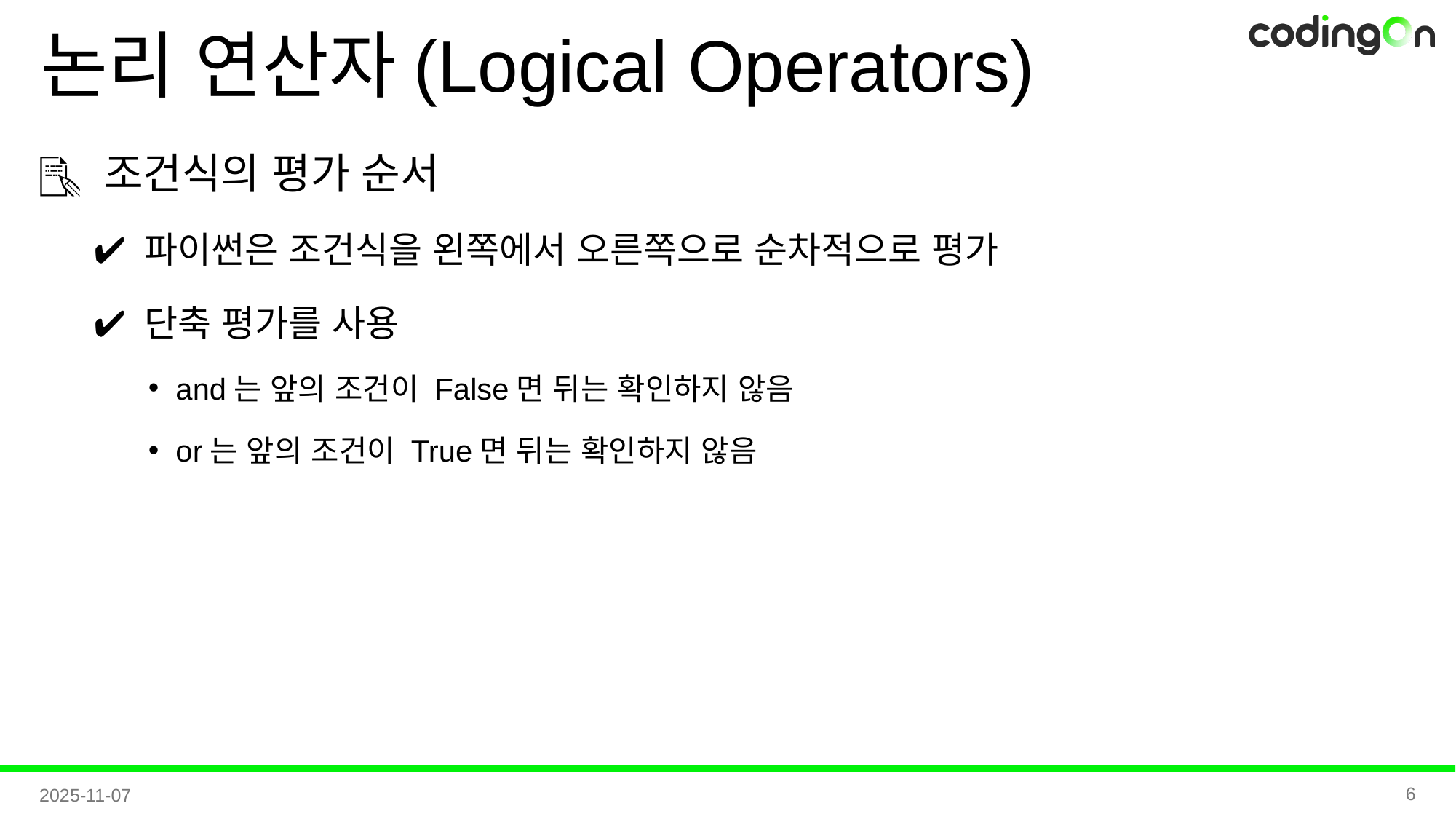

# 논리 연산자(Logical Operators)
📝 조건식의 평가 순서
✔️ 파이썬은 조건식을 왼쪽에서 오른쪽으로 순차적으로 평가
✔️ 단축 평가를 사용
and는 앞의 조건이 False면 뒤는 확인하지 않음
or는 앞의 조건이 True면 뒤는 확인하지 않음

6
2025-11-07